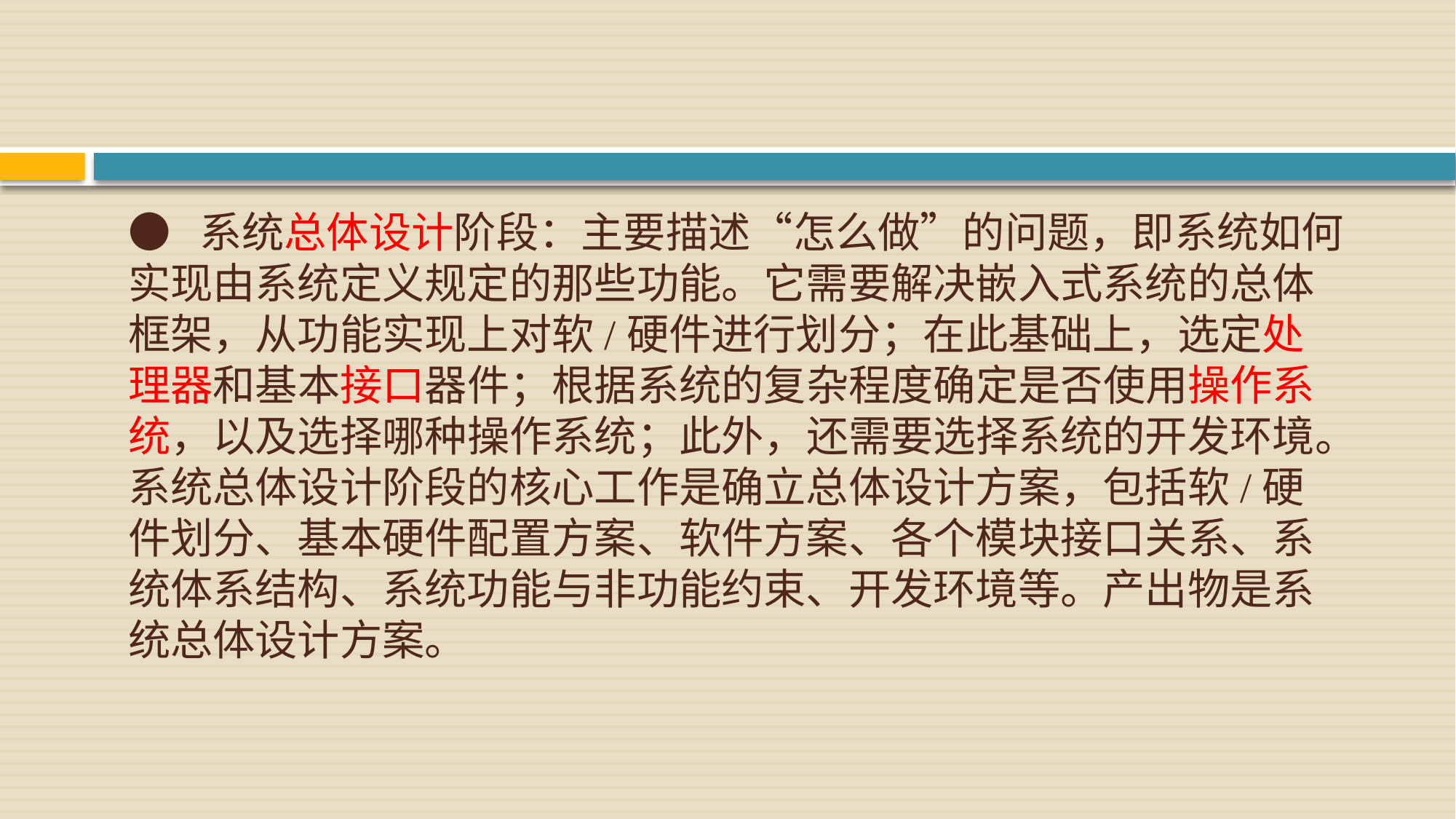

# ●  系统总体设计阶段：主要描述“怎么做”的问题，即系统如何实现由系统定义规定的那些功能。它需要解决嵌入式系统的总体框架，从功能实现上对软/硬件进行划分；在此基础上，选定处理器和基本接口器件；根据系统的复杂程度确定是否使用操作系统，以及选择哪种操作系统；此外，还需要选择系统的开发环境。系统总体设计阶段的核心工作是确立总体设计方案，包括软/硬件划分、基本硬件配置方案、软件方案、各个模块接口关系、系统体系结构、系统功能与非功能约束、开发环境等。产出物是系统总体设计方案。